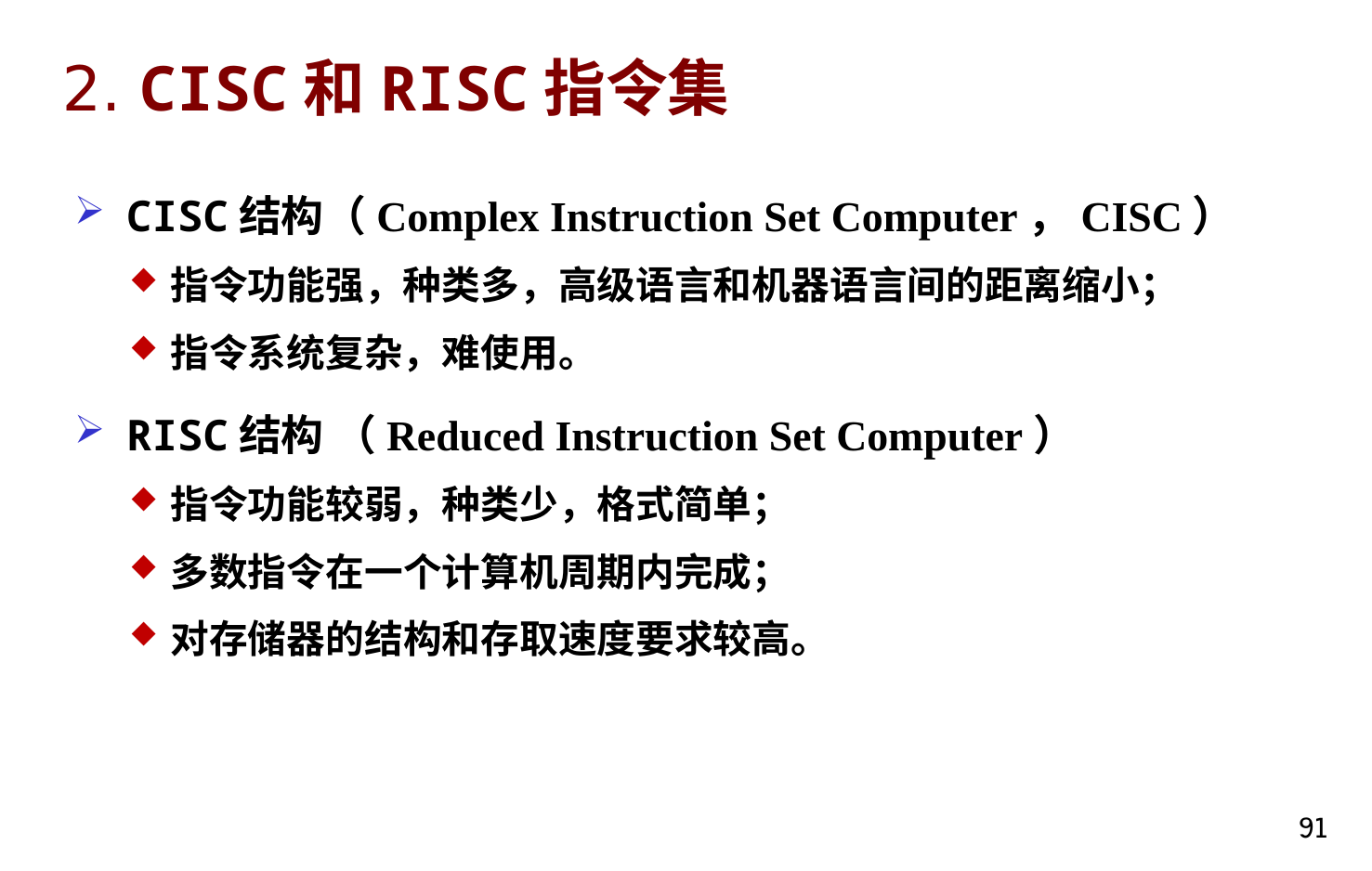

# 2. CISC和RISC指令集
CISC结构（Complex Instruction Set Computer，CISC）
指令功能强，种类多，高级语言和机器语言间的距离缩小；
指令系统复杂，难使用。
RISC结构 （Reduced Instruction Set Computer）
指令功能较弱，种类少，格式简单；
多数指令在一个计算机周期内完成；
对存储器的结构和存取速度要求较高。

91